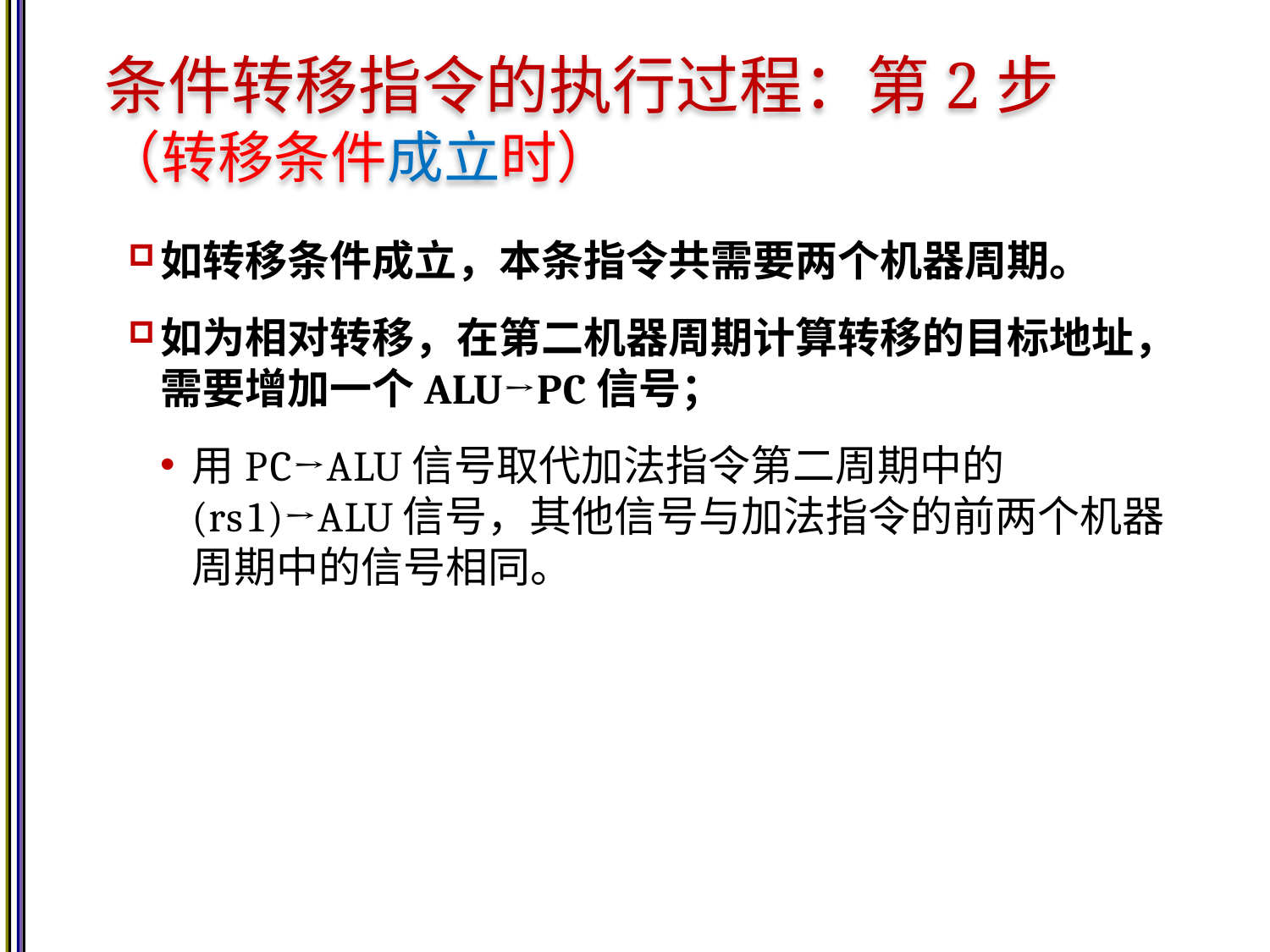

# 条件转移指令的执行过程：第2步 （转移条件成立时）
如转移条件成立，本条指令共需要两个机器周期。
如为相对转移，在第二机器周期计算转移的目标地址，需要增加一个ALU→PC信号；
用PC→ALU信号取代加法指令第二周期中的(rs1)→ALU信号，其他信号与加法指令的前两个机器周期中的信号相同。
46